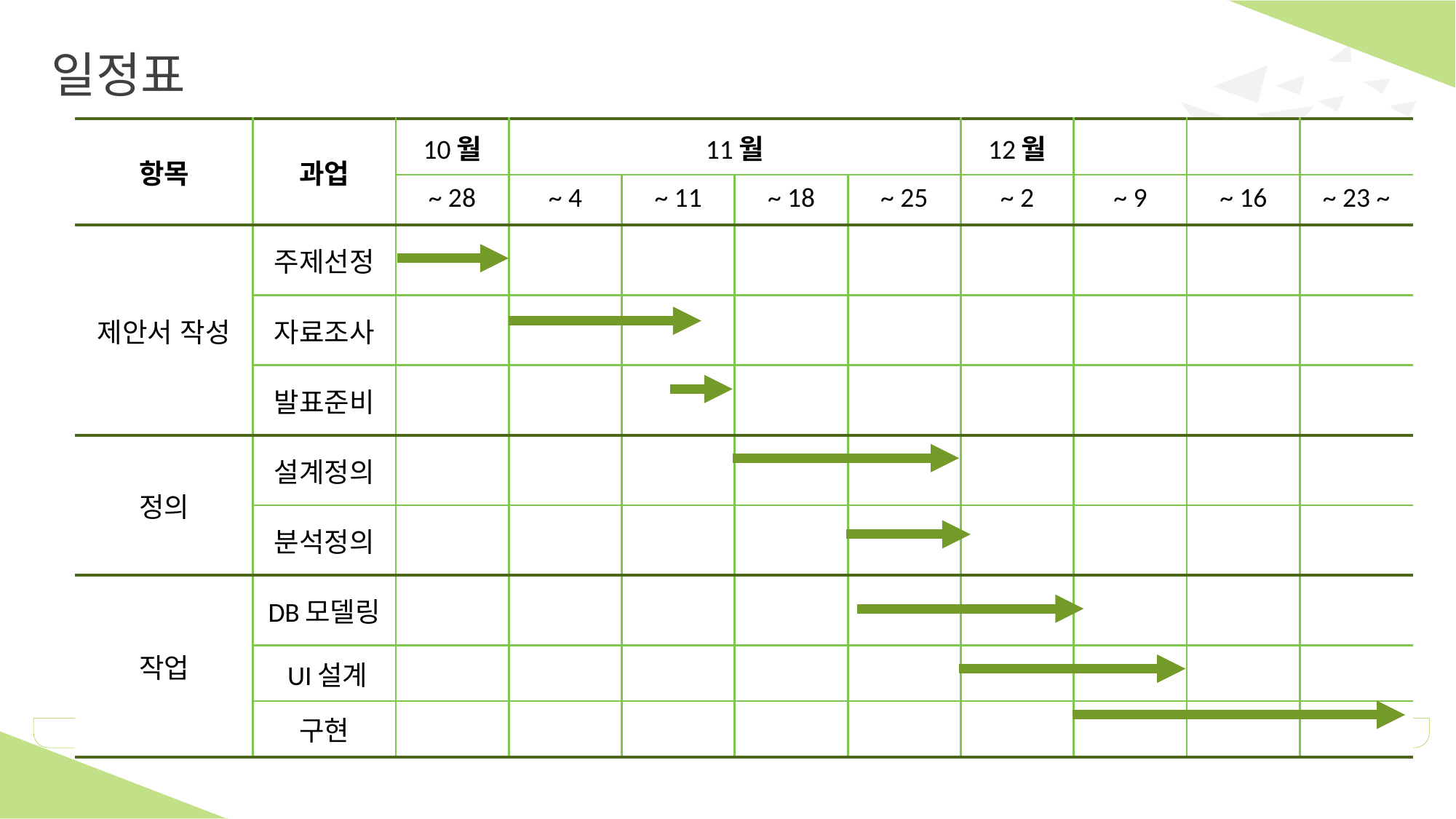

# 일정표
| 항목 | 과업 | 10월 | 11월 |  |  |  | 12월 |  |  |  |
| --- | --- | --- | --- | --- | --- | --- | --- | --- | --- | --- |
|  |  | ~ 28 | ~ 4 | ~ 11 | ~ 18 | ~ 25 | ~ 2 | ~ 9 | ~ 16 | ~ 23 ~ |
| 제안서 작성 | 주제선정 |  |  |  |  |  |  |  |  |  |
|  | 자료조사 |  |  |  |  |  |  |  |  |  |
|  | 발표준비 |  |  |  |  |  |  |  |  |  |
| 정의 | 설계정의 |  |  |  |  |  |  |  |  |  |
|  | 분석정의 |  |  |  |  |  |  |  |  |  |
| 작업 | DB모델링 |  |  |  |  |  |  |  |  |  |
|  | UI설계 |  |  |  |  |  |  |  |  |  |
|  | 구현 |  |  |  |  |  |  |  |  |  |